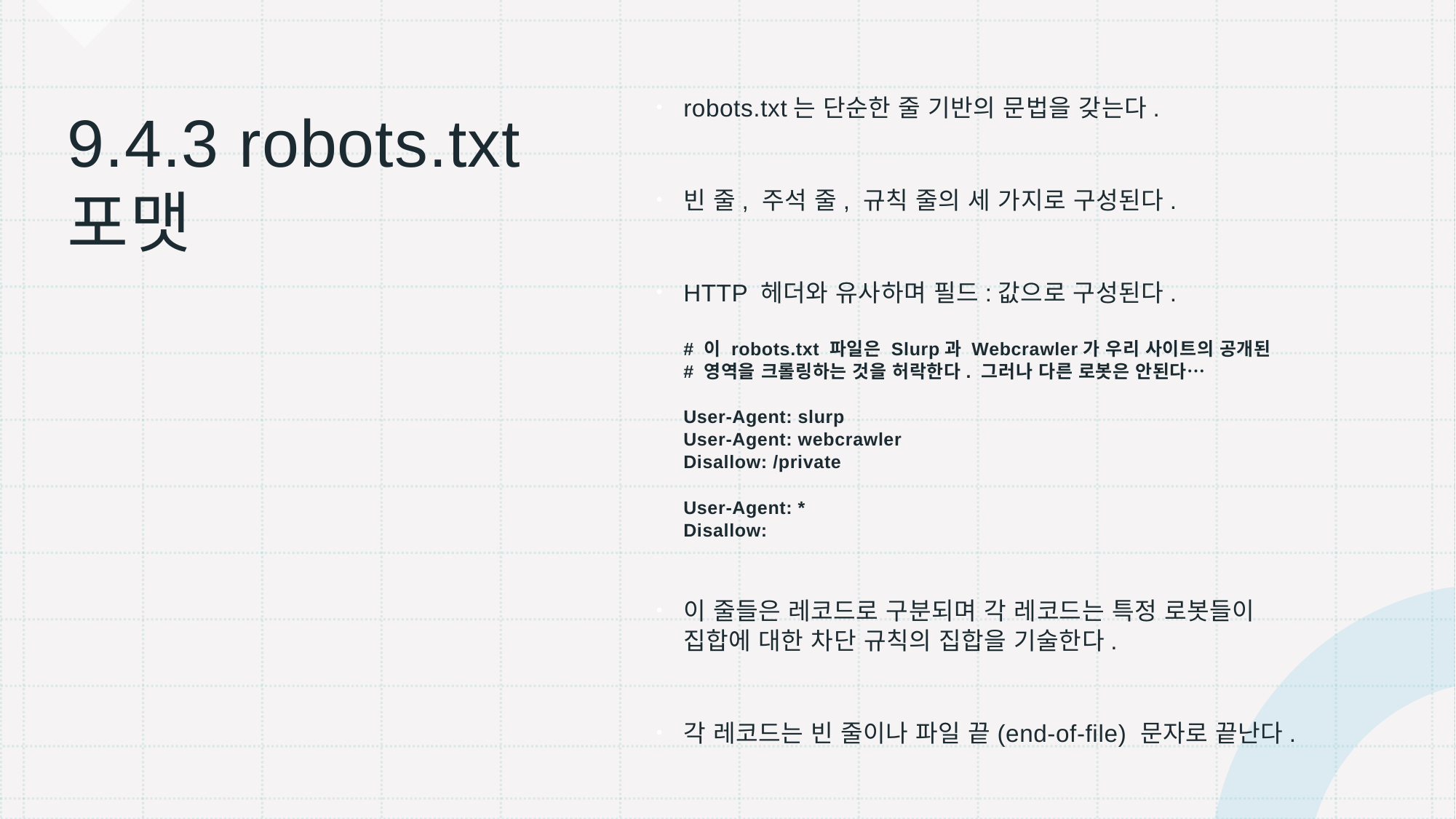

robots.txt는 단순한 줄 기반의 문법을 갖는다.

빈 줄, 주석 줄, 규칙 줄의 세 가지로 구성된다.

HTTP 헤더와 유사하며 필드:값으로 구성된다.
# 이 robots.txt 파일은 Slurp과 Webcrawler가 우리 사이트의 공개된
# 영역을 크롤링하는 것을 허락한다. 그러나 다른 로봇은 안된다…
User-Agent: slurp
User-Agent: webcrawler
Disallow: /private
User-Agent: *
Disallow:

이 줄들은 레코드로 구분되며 각 레코드는 특정 로봇들이 집합에 대한 차단 규칙의 집합을 기술한다.

각 레코드는 빈 줄이나 파일 끝(end-of-file) 문자로 끝난다.
# 9.4.3 robots.txt 포맷